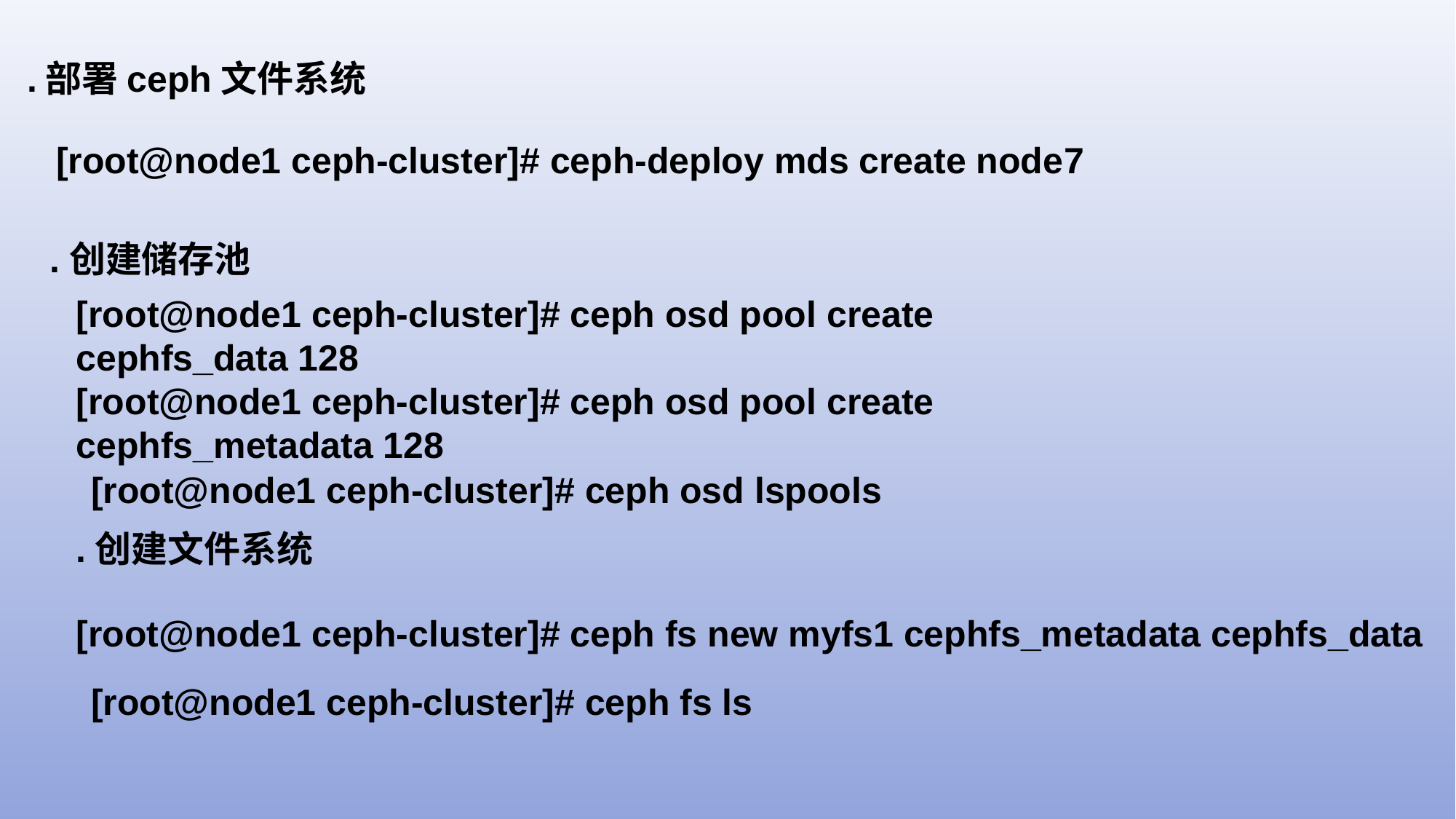

.部署ceph文件系统
[root@node1 ceph-cluster]# ceph-deploy mds create node7
.创建储存池
[root@node1 ceph-cluster]# ceph osd pool create cephfs_data 128
[root@node1 ceph-cluster]# ceph osd pool create cephfs_metadata 128
[root@node1 ceph-cluster]# ceph osd lspools
.创建文件系统
[root@node1 ceph-cluster]# ceph fs new myfs1 cephfs_metadata cephfs_data
[root@node1 ceph-cluster]# ceph fs ls